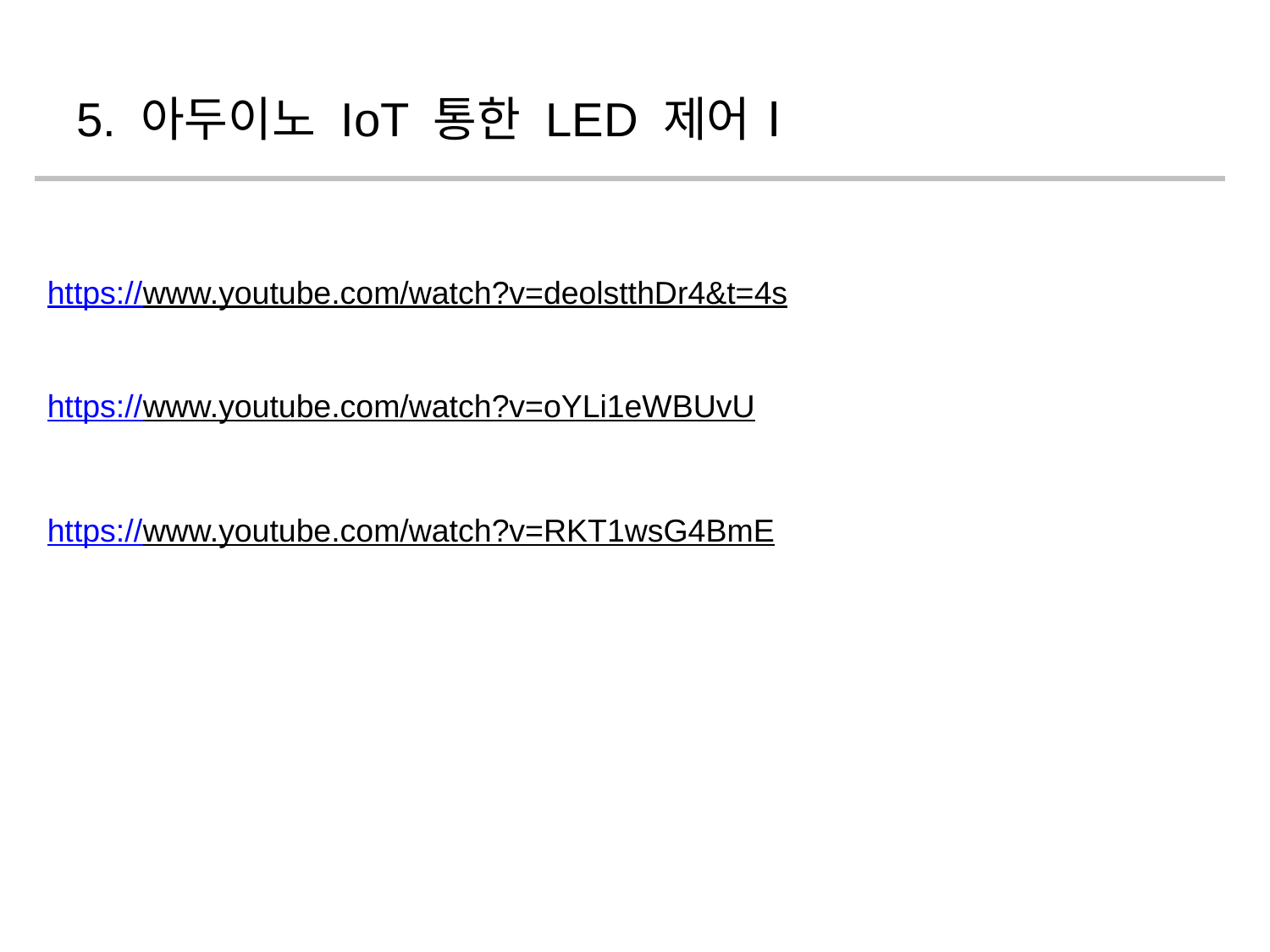

# 5. 아두이노 IoT 통한 LED 제어Ⅰ

https://www.youtube.com/watch?v=deolstthDr4&t=4s
https://www.youtube.com/watch?v=oYLi1eWBUvU
https://www.youtube.com/watch?v=RKT1wsG4BmE